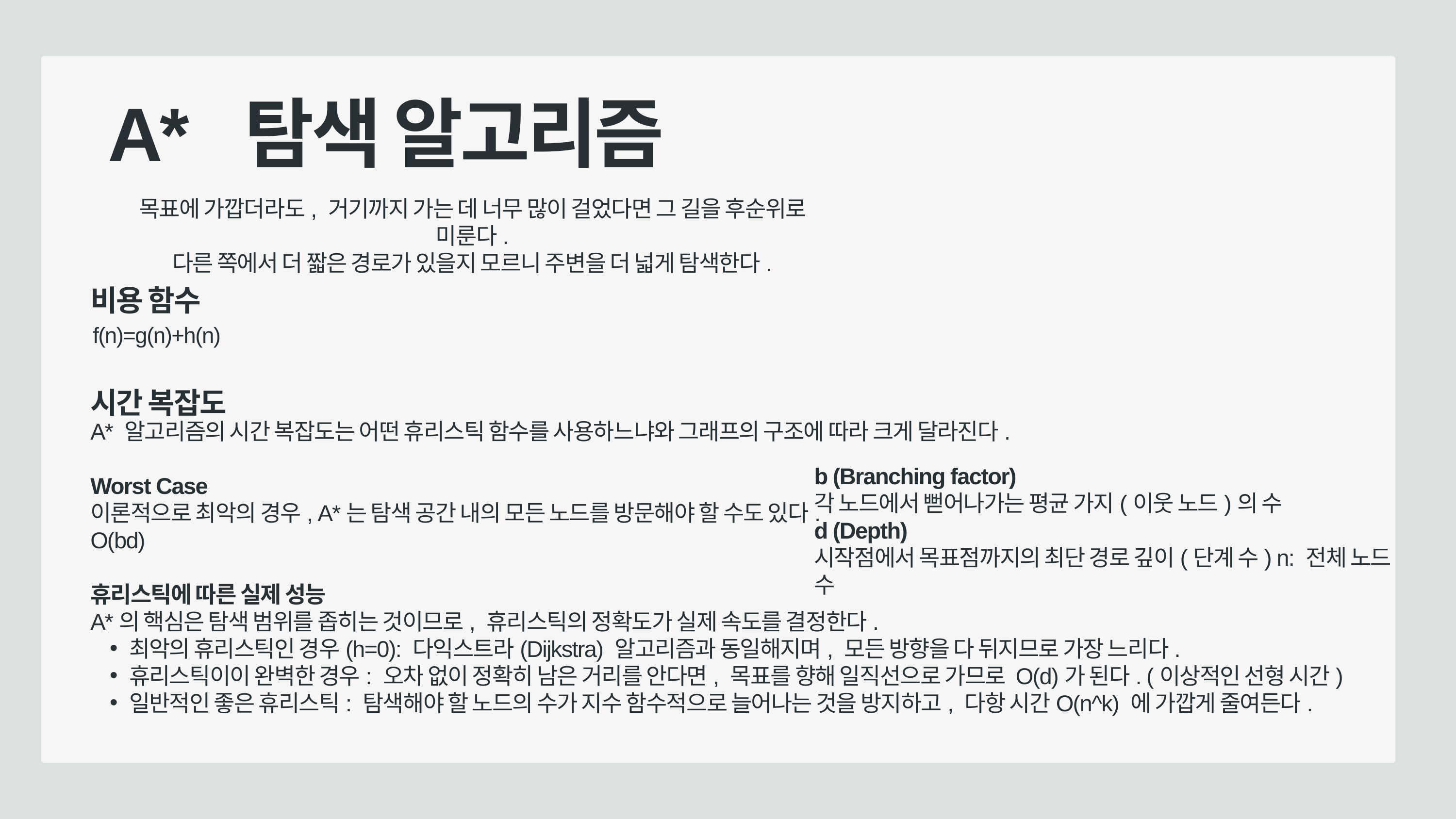

A*  탐색 알고리즘
목표에 가깝더라도, 거기까지 가는 데 너무 많이 걸었다면 그 길을 후순위로 미룬다.
다른 쪽에서 더 짧은 경로가 있을지 모르니 주변을 더 넓게 탐색한다.

비용 함수
f(n)=g(n)+h(n)
시간 복잡도
A* 알고리즘의 시간 복잡도는 어떤 휴리스틱 함수를 사용하느냐와 그래프의 구조에 따라 크게 달라진다.

Worst Case
이론적으로 최악의 경우, A*는 탐색 공간 내의 모든 노드를 방문해야 할 수도 있다.
O(bd)

휴리스틱에 따른 실제 성능
A*의 핵심은 탐색 범위를 좁히는 것이므로, 휴리스틱의 정확도가 실제 속도를 결정한다.
최악의 휴리스틱인 경우(h=0): 다익스트라(Dijkstra) 알고리즘과 동일해지며, 모든 방향을 다 뒤지므로 가장 느리다.
휴리스틱이이 완벽한 경우: 오차 없이 정확히 남은 거리를 안다면, 목표를 향해 일직선으로 가므로 O(d)가 된다. (이상적인 선형 시간)
일반적인 좋은 휴리스틱: 탐색해야 할 노드의 수가 지수 함수적으로 늘어나는 것을 방지하고, 다항 시간O(n^k) 에 가깝게 줄여든다.

b (Branching factor)
각 노드에서 뻗어나가는 평균 가지(이웃 노드)의 수
d (Depth)
시작점에서 목표점까지의 최단 경로 깊이(단계 수) n: 전체 노드 수